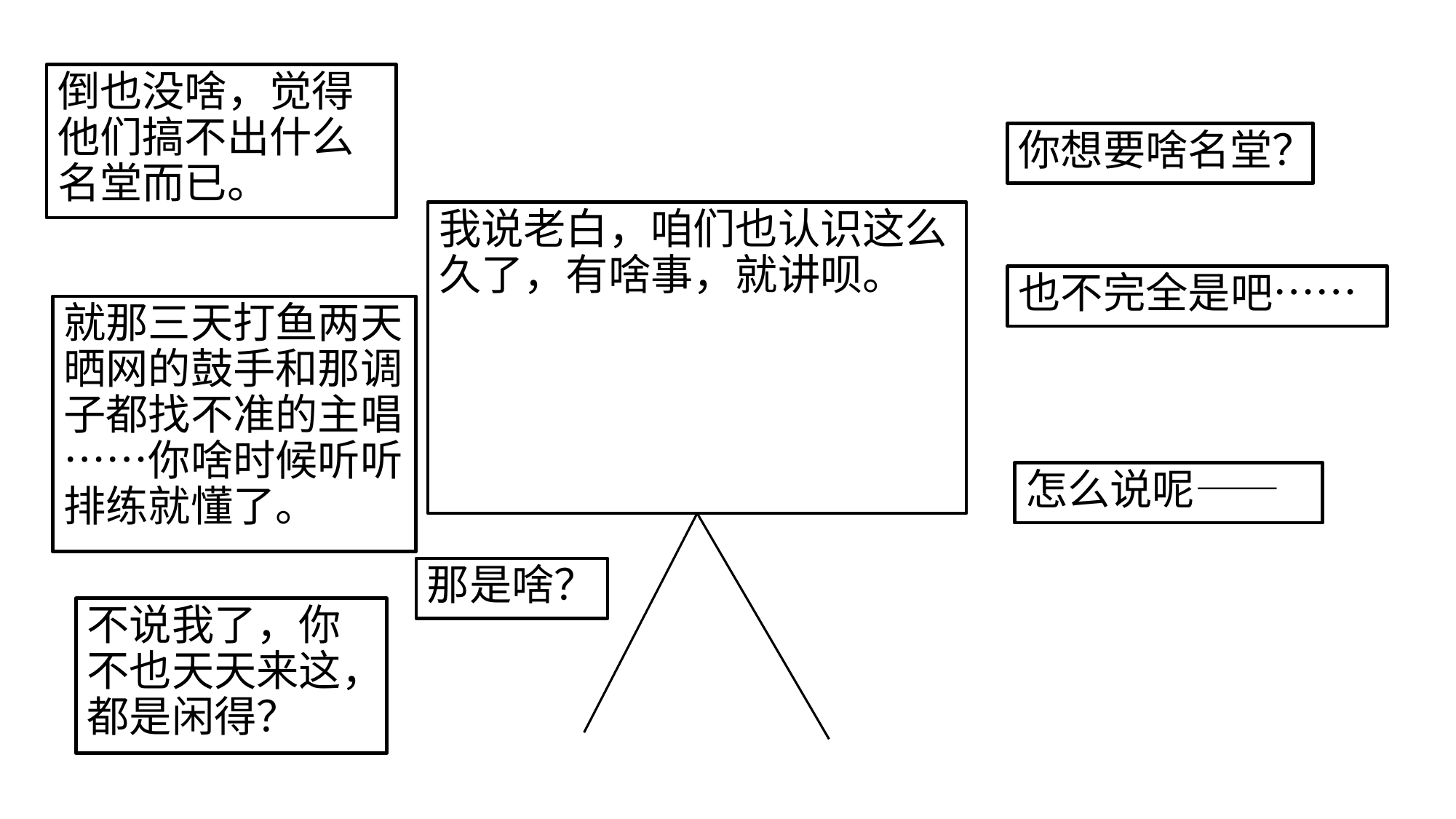

倒也没啥，觉得他们搞不出什么名堂而已。
你想要啥名堂？
我说老白，咱们也认识这么久了，有啥事，就讲呗。
也不完全是吧……
就那三天打鱼两天晒网的鼓手和那调子都找不准的主唱……你啥时候听听排练就懂了。
怎么说呢——
那是啥？
不说我了，你不也天天来这，都是闲得？